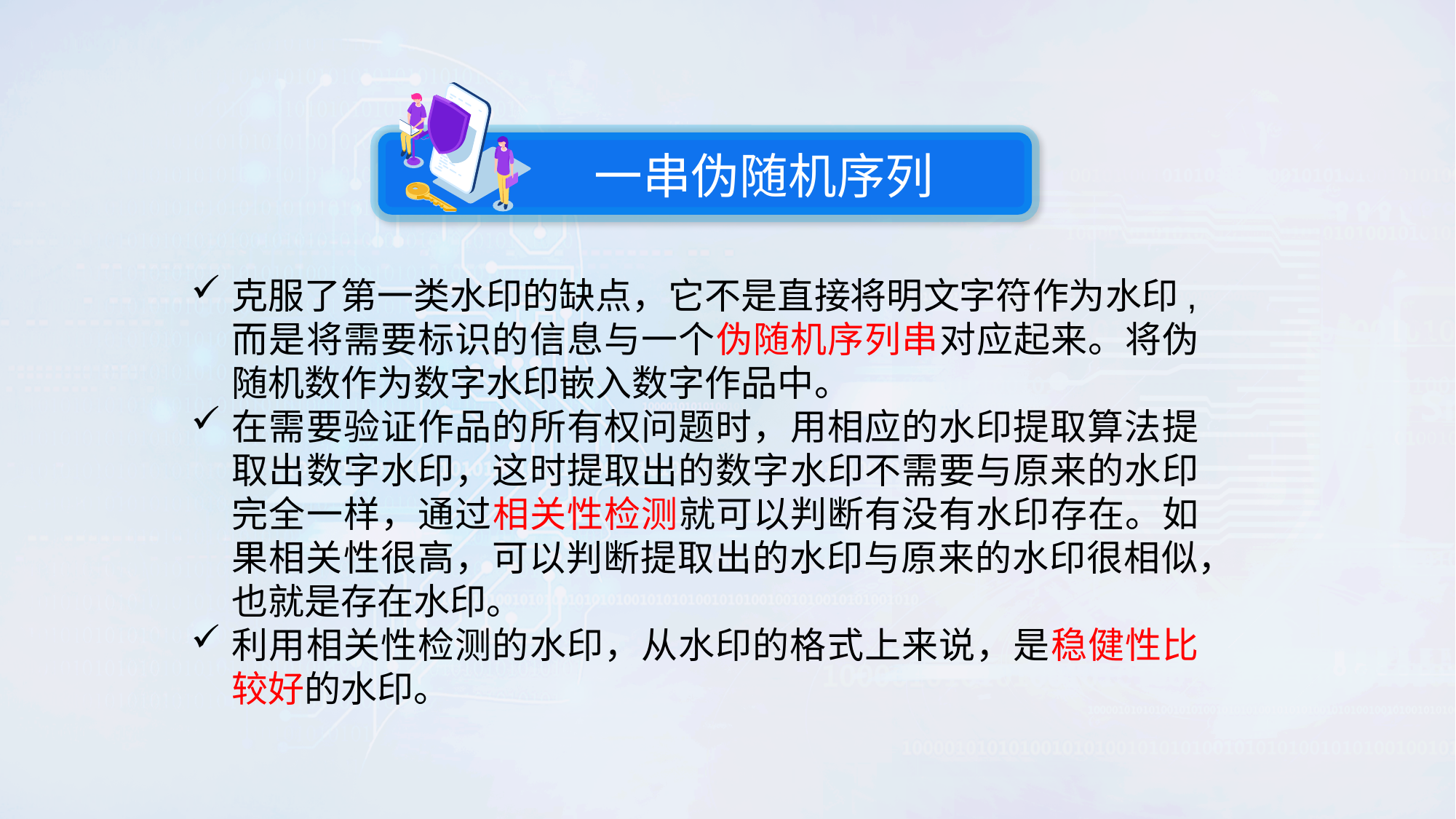

一串伪随机序列
克服了第一类水印的缺点，它不是直接将明文字符作为水印,而是将需要标识的信息与一个伪随机序列串对应起来。将伪随机数作为数字水印嵌入数字作品中。
在需要验证作品的所有权问题时，用相应的水印提取算法提取出数字水印，这时提取出的数字水印不需要与原来的水印完全一样，通过相关性检测就可以判断有没有水印存在。如果相关性很高，可以判断提取出的水印与原来的水印很相似，也就是存在水印。
利用相关性检测的水印，从水印的格式上来说，是稳健性比较好的水印。